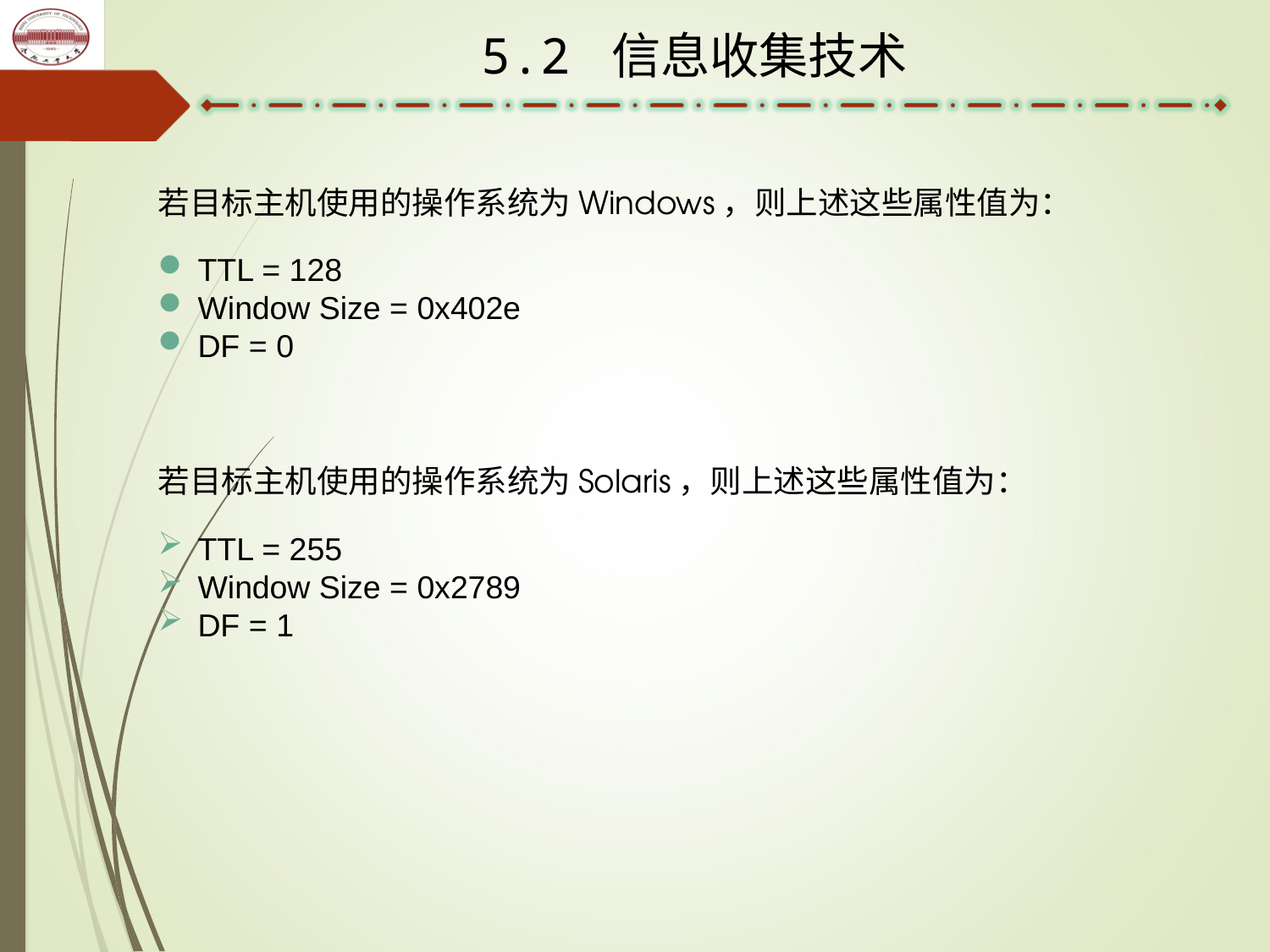

5.2 信息收集技术
若目标主机使用的操作系统为Windows，则上述这些属性值为：
TTL = 128
Window Size = 0x402e
DF = 0
若目标主机使用的操作系统为Solaris，则上述这些属性值为：
TTL = 255
Window Size = 0x2789
DF = 1